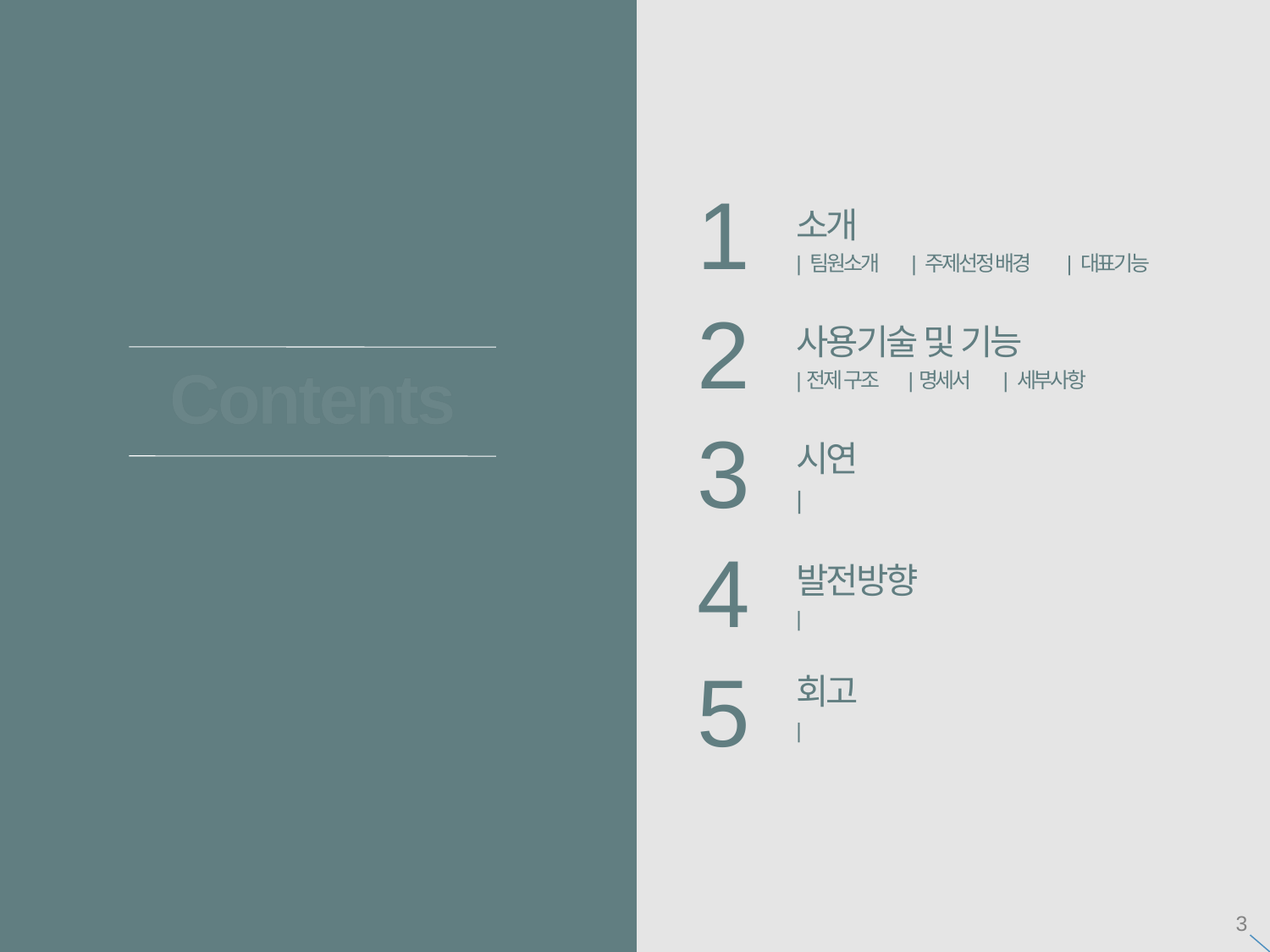

1
소개
| 팀원소개        | 주제선정 배경         | 대표기능

사용기술 및 기능
|전제 구조       |명세서        | 세부사항

시연
|

발전방향
|

회고
|
2
   1. 2. 3. 4. 5
   - 발음
   - 컨셉 전달
   - 경쟁사와의 차별화
   - 카테고리와의 부합도
   - 이미지 (신뢰)
Contents
3
4
5